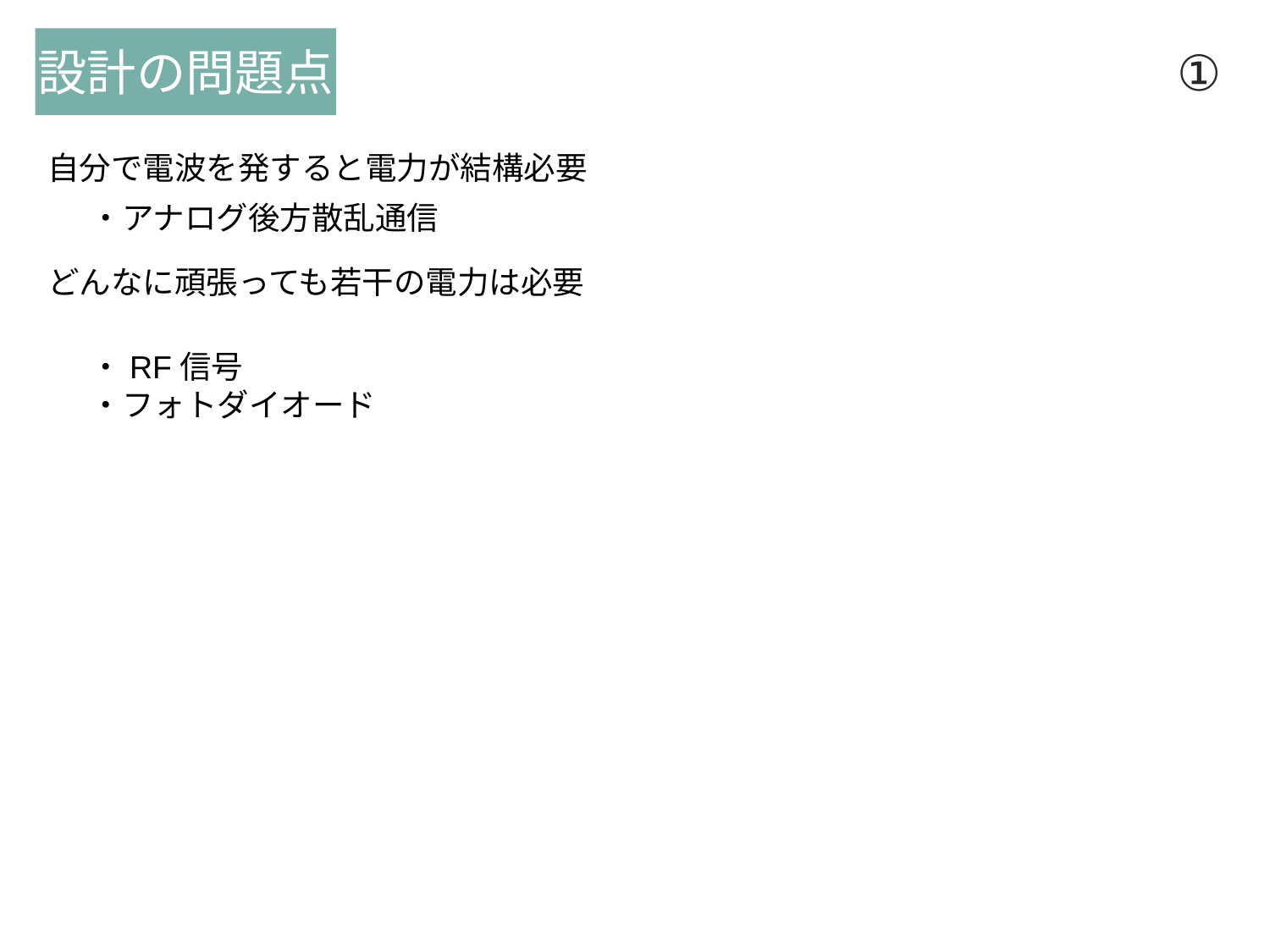

設計の問題点
①
自分で電波を発すると電力が結構必要
・アナログ後方散乱通信
どんなに頑張っても若干の電力は必要
・RF信号
・フォトダイオード